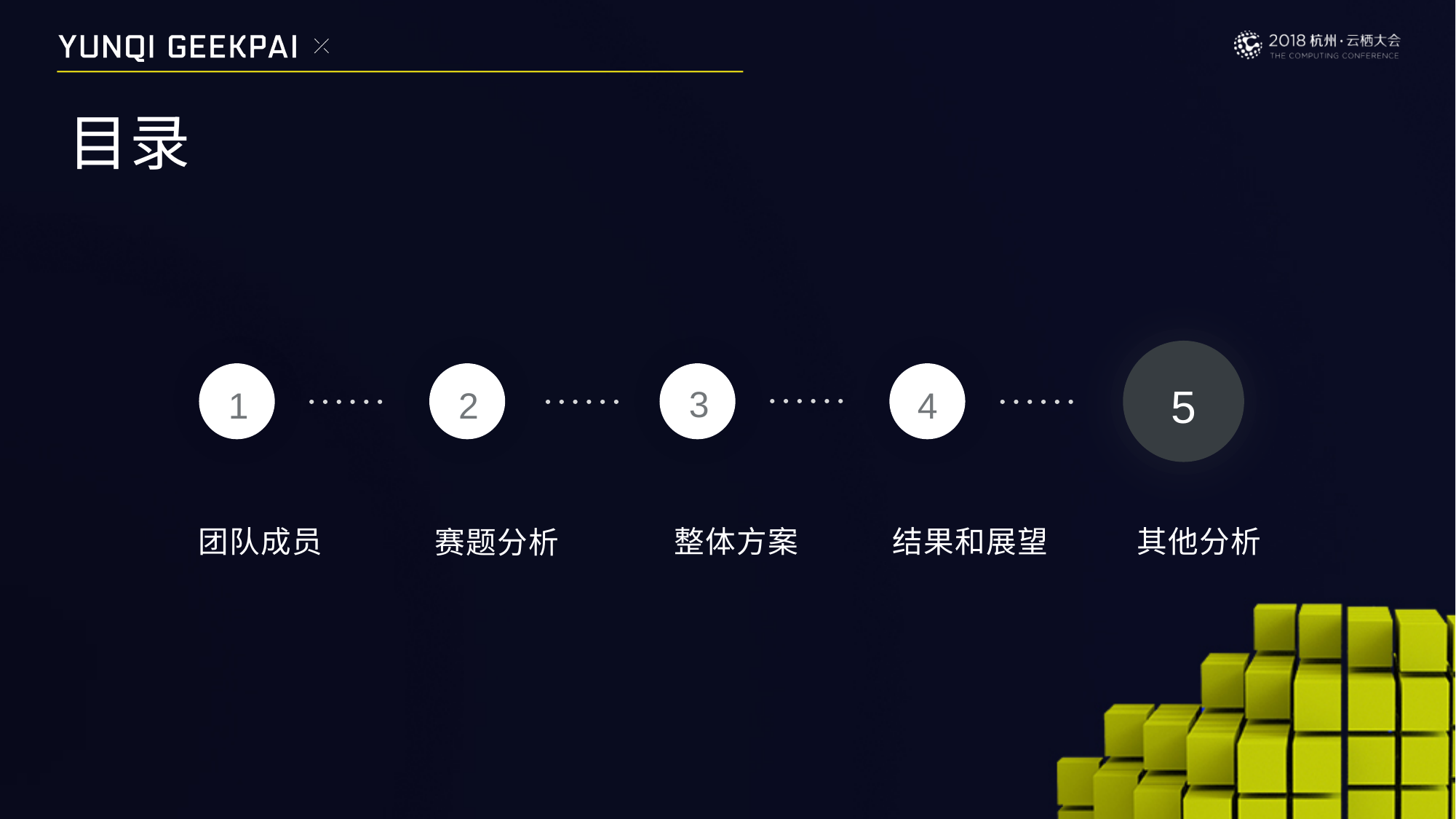

目录

5
3
1
2
4

整体方案
结果和展望
其他分析
团队成员
赛题分析